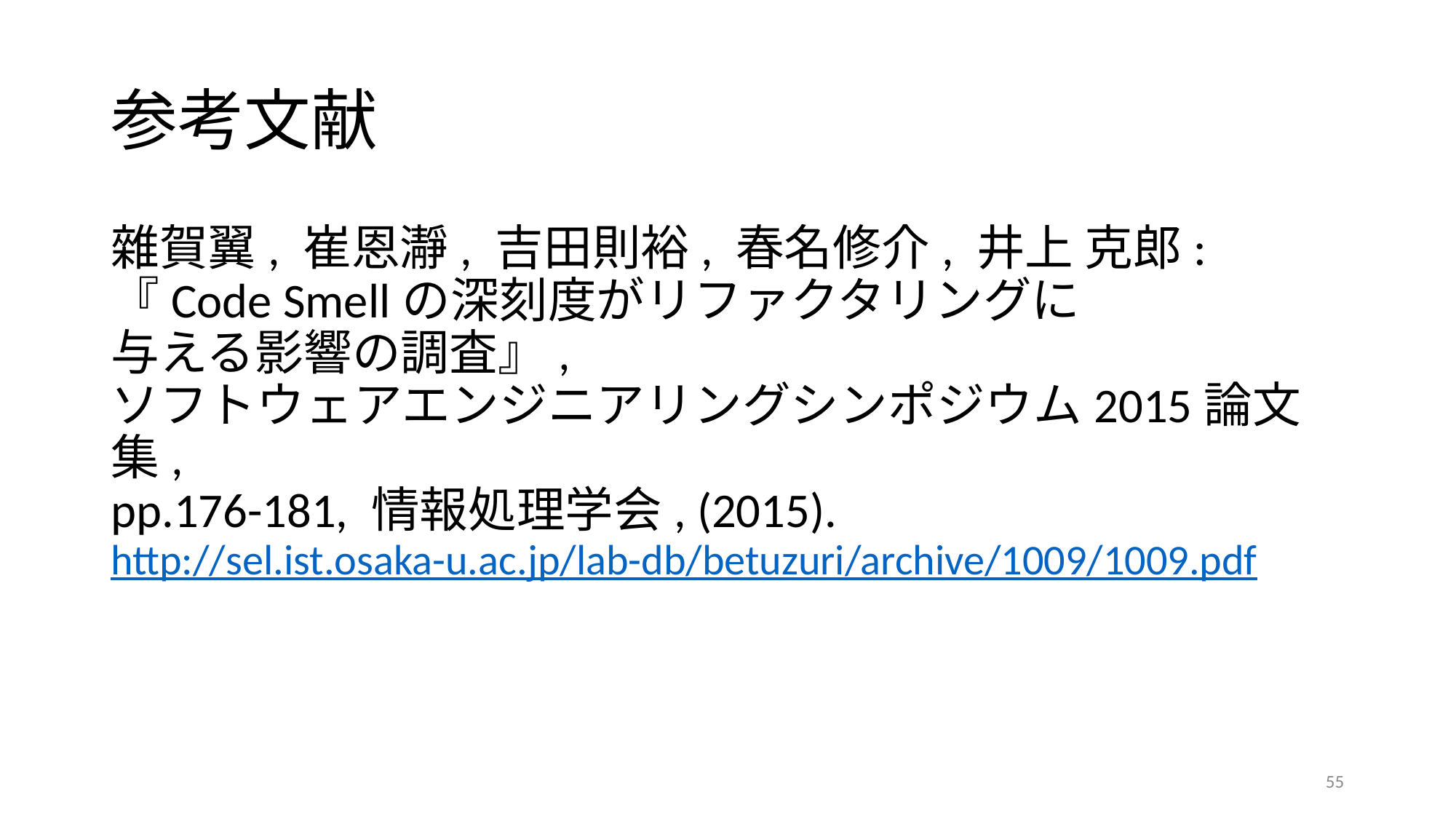

# 参考文献
雜賀翼, 崔恩瀞, 吉田則裕, 春名修介, 井上 克郎:
『Code Smellの深刻度がリファクタリングに
与える影響の調査』,
ソフトウェアエンジニアリングシンポジウム2015論文集,
pp.176-181, 情報処理学会, (2015).
http://sel.ist.osaka-u.ac.jp/lab-db/betuzuri/archive/1009/1009.pdf
55